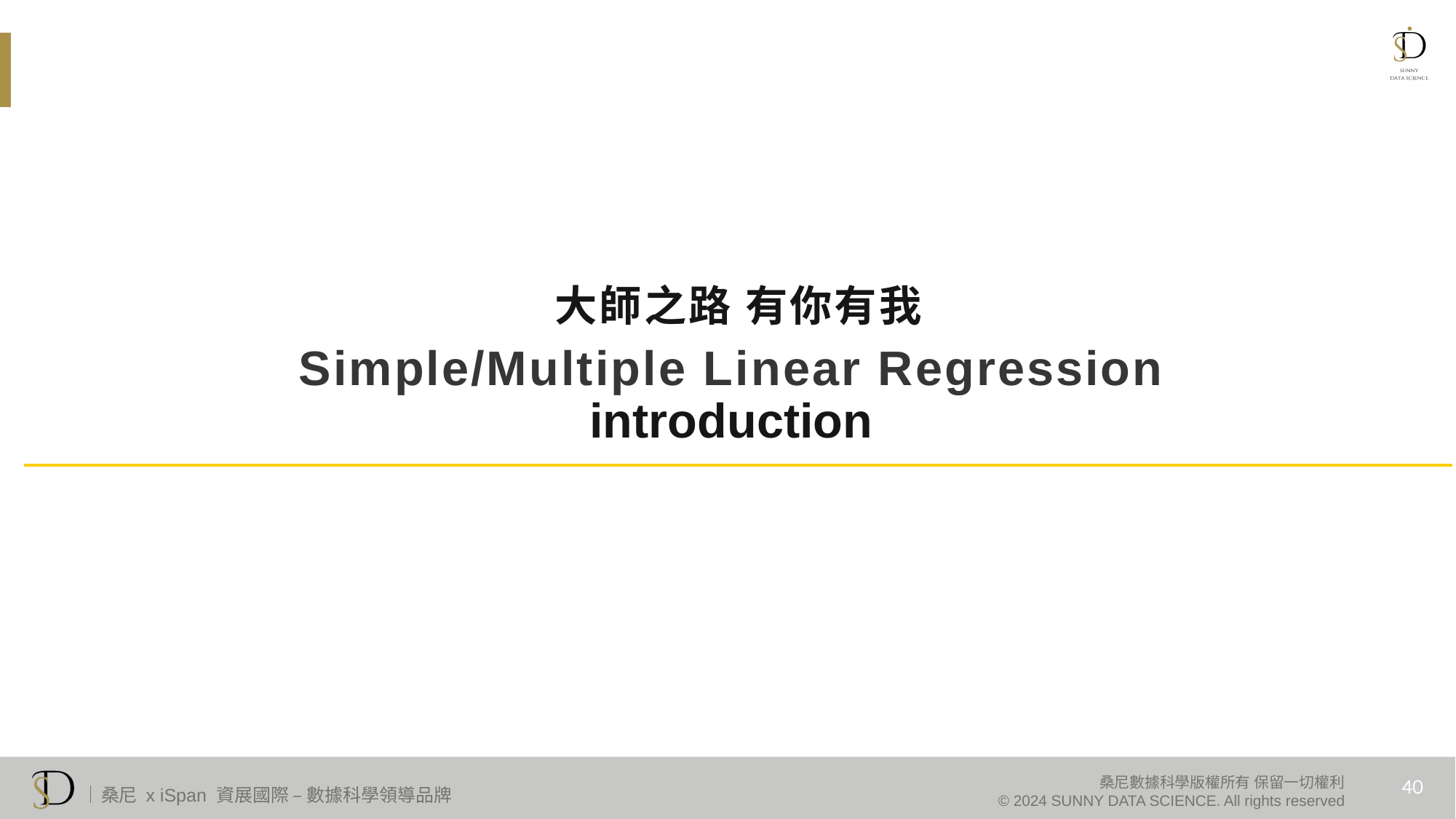

# 大師之路 有你有我
Simple/Multiple Linear Regression
introduction